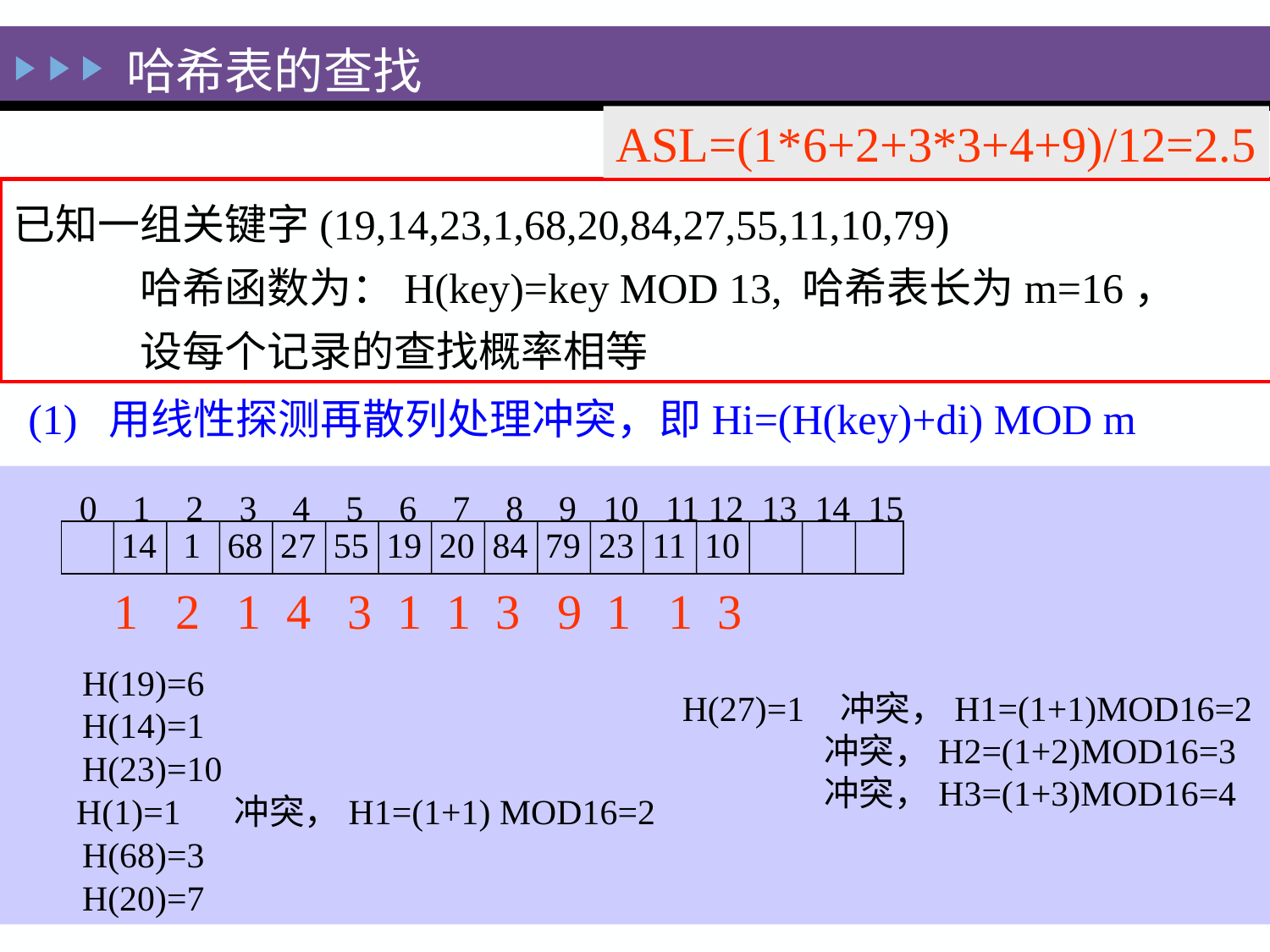

哈希表的查找
ASL=(1*6+2+3*3+4+9)/12=2.5
已知一组关键字(19,14,23,1,68,20,84,27,55,11,10,79)
	哈希函数为：H(key)=key MOD 13, 哈希表长为m=16，
	设每个记录的查找概率相等
(1)  用线性探测再散列处理冲突，即Hi=(H(key)+di) MOD m

0    1    2    3    4    5    6    7    8    9   10   11 12  13  14  15

14
 1
68
27
55
19
20
84
79
23
11
10
1   2   1  4   3  1  1  3   9  1   1  3
H(19)=6

H(27)=1   冲突，H1=(1+1)MOD16=2
                 冲突，H2=(1+2)MOD16=3
                 冲突，H3=(1+3)MOD16=4
H(14)=1
H(23)=10
H(1)=1     冲突，H1=(1+1) MOD16=2
H(68)=3
H(20)=7